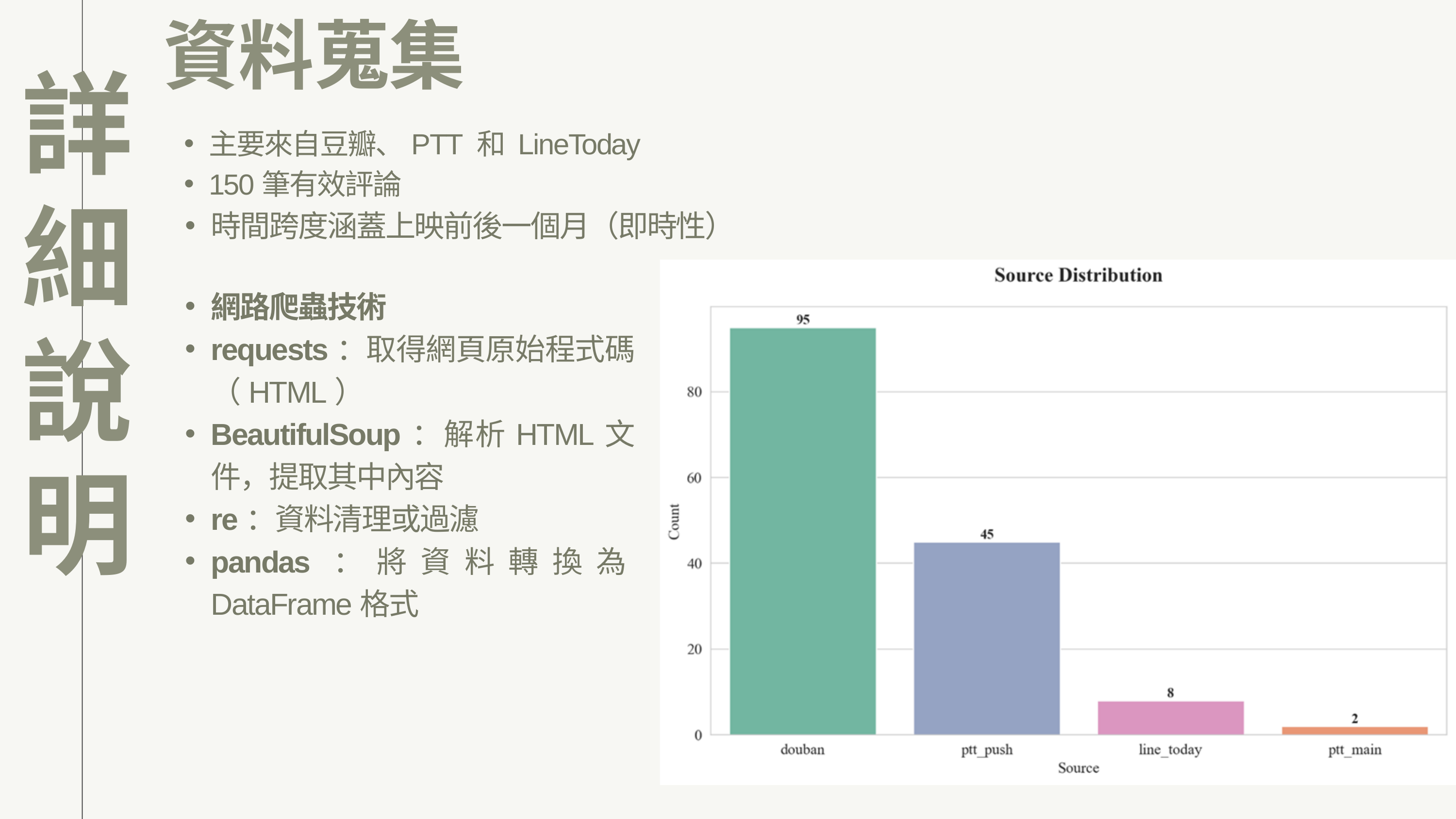

資料蒐集
詳細說明
主要來自豆瓣、PTT 和 LineToday
150筆有效評論
時間跨度涵蓋上映前後一個月（即時性）

網路爬蟲技術
requests：取得網頁原始程式碼（HTML）
BeautifulSoup：解析HTML文件，提取其中內容
re：資料清理或過濾
pandas：將資料轉換為DataFrame格式